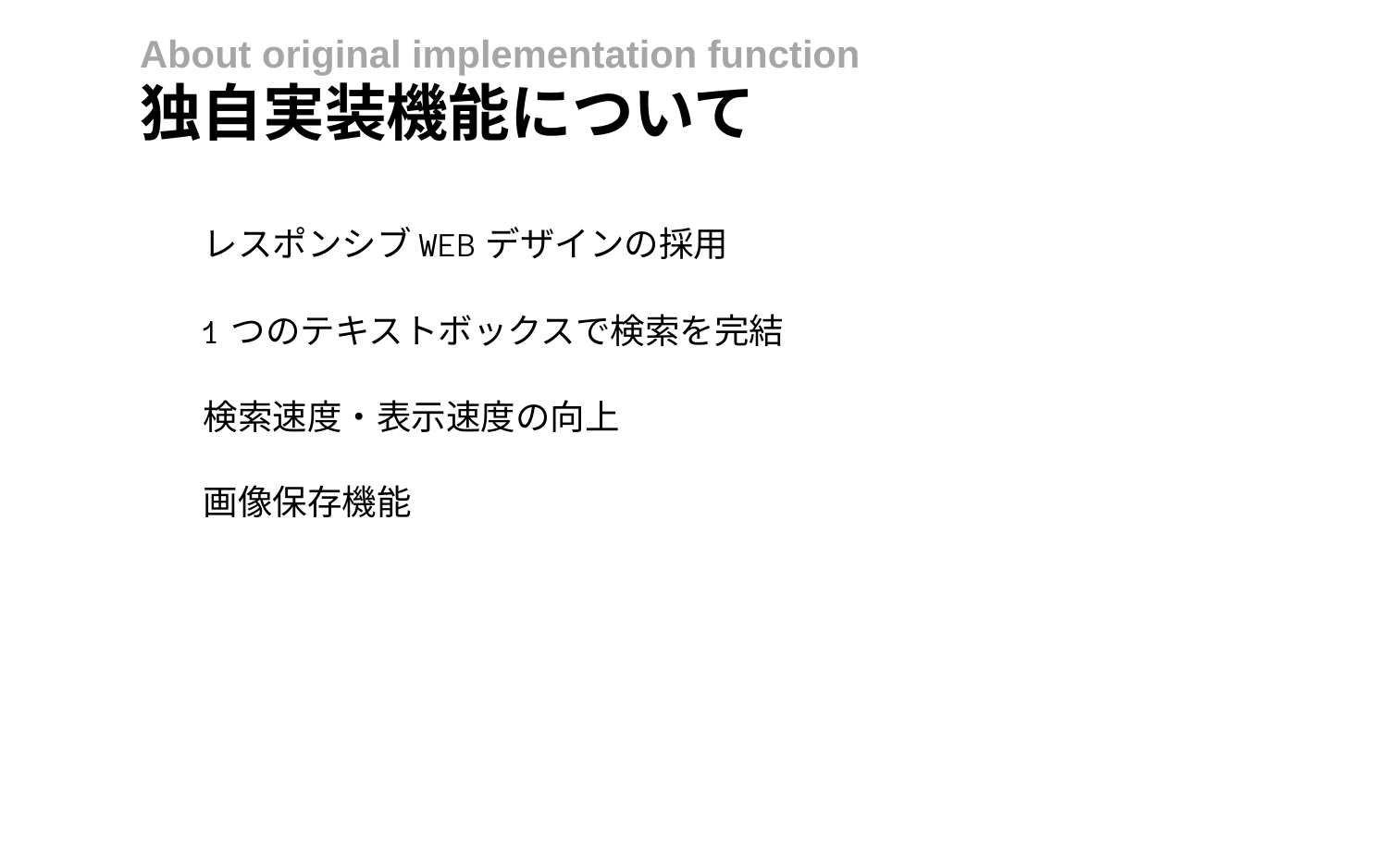

About original implementation function

独自実装機能について
レスポンシブWEBデザインの採用
1つのテキストボックスで検索を完結
検索速度・表示速度の向上
画像保存機能